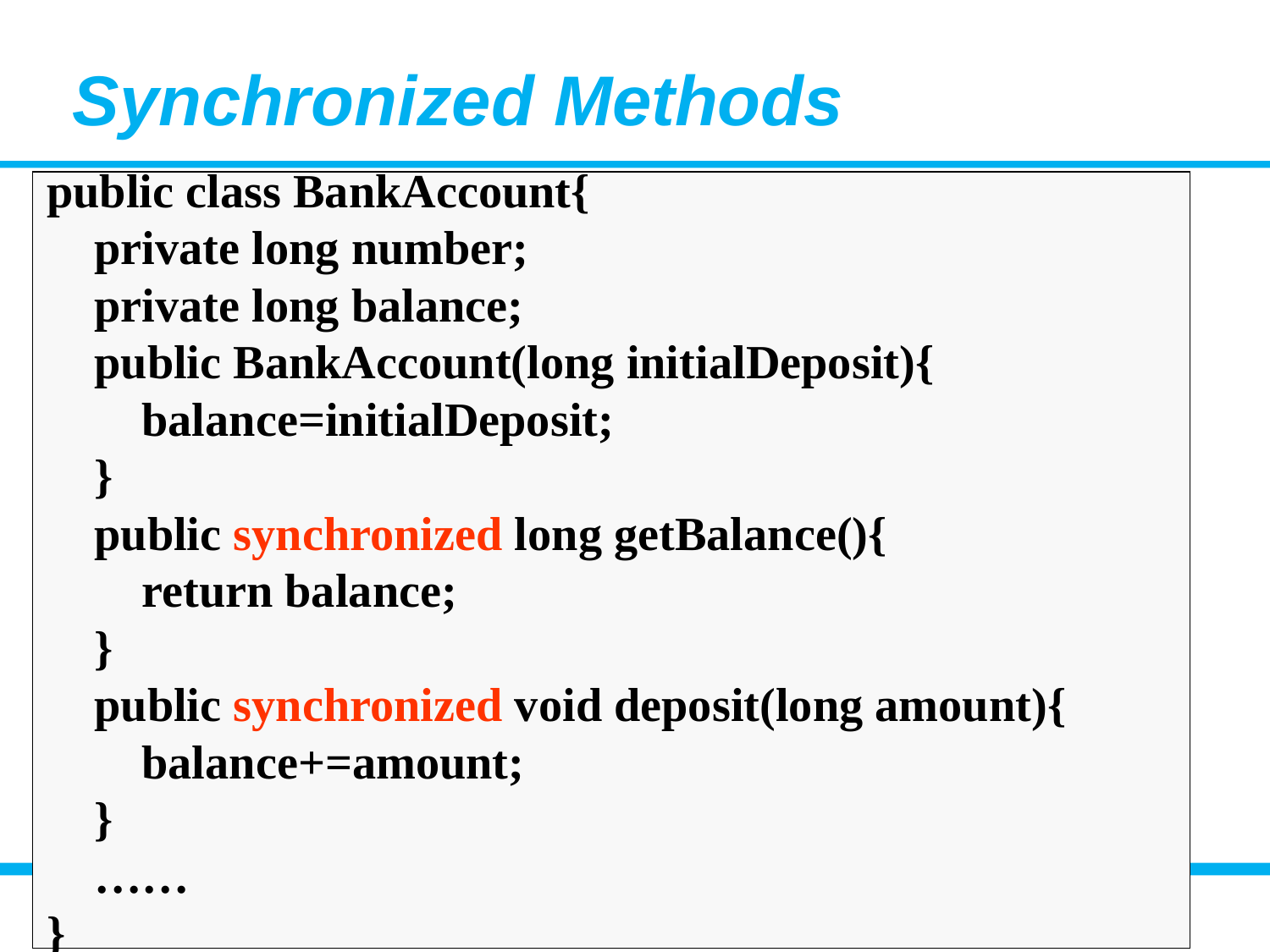

# Synchronized Methods
public class BankAccount{
    private long number;
    private long balance;
    public BankAccount(long initialDeposit){
        balance=initialDeposit;
    }
    public synchronized long getBalance(){
        return balance;
    }
    public synchronized void deposit(long amount){
        balance+=amount;
    }
    ……
}
当关键字synchronized修饰非静态方法时，线程访问方法获取的锁是方法所属的类的对象上的锁，即引用 this
当关键字synchronized修饰静态方法时，线程访问方法获取的锁是方法所属的类的Class对象上的锁，即类的静态域 类名.class
线程在被同步的方法中调用同一对象或类上的其它被同步的方法无需再获取锁